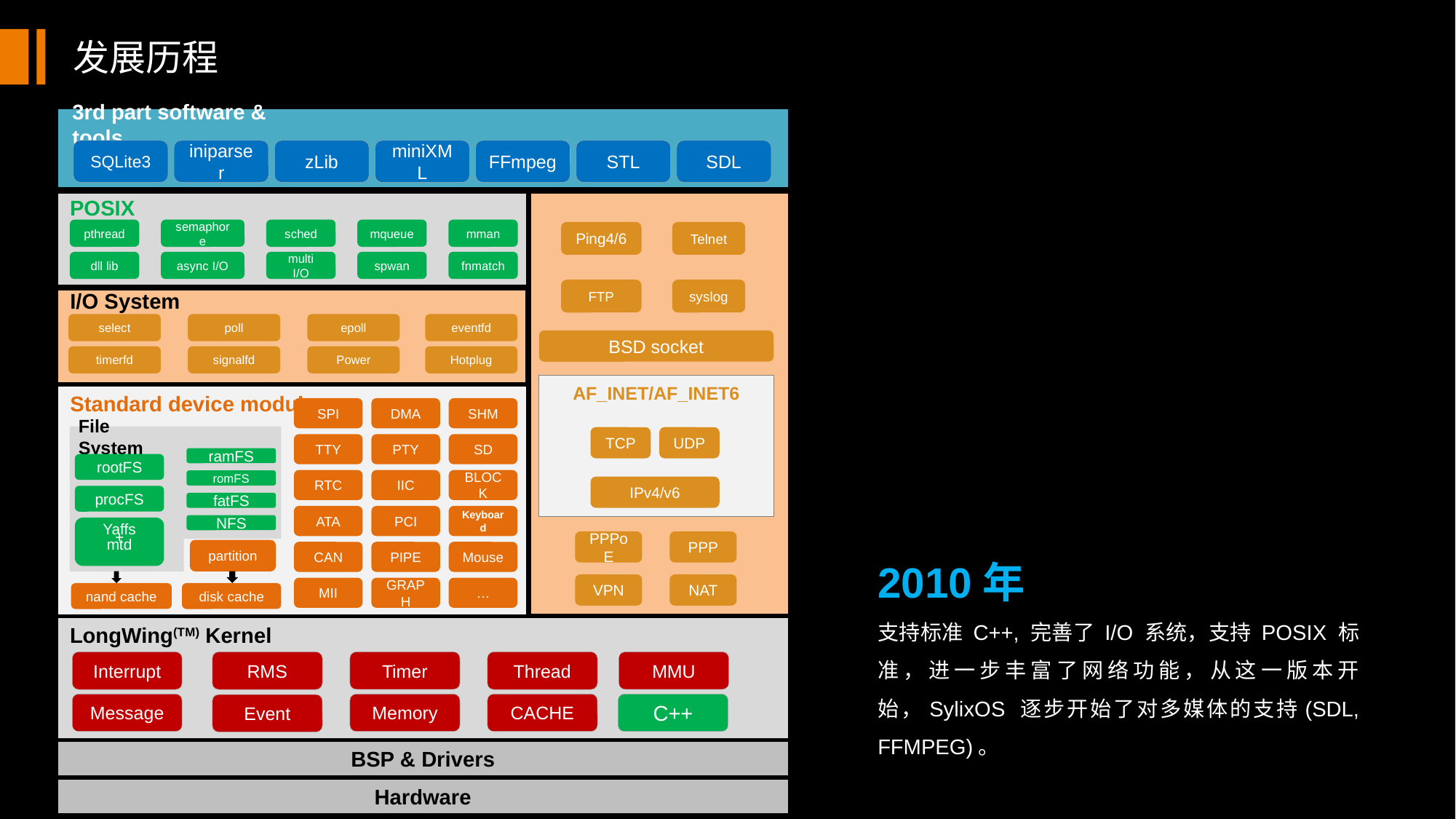

发展历程
3rd part software & tools

SQLite3
iniparser
zLib
miniXML
FFmpeg
STL
SDL
POSIX

pthread
semaphore
sched
mqueue
mman
Ping4/6
Telnet
dll lib
async I/O
multi I/O
spwan
fnmatch
FTP
syslog
I/O System

select
poll
epoll
eventfd
BSD socket
timerfd
signalfd
Power
Hotplug

AF_INET/AF_INET6

Standard device module
SPI
DMA
SHM

File System
TCP
UDP
TTY
PTY
SD
ramFS
rootFS
RTC
IIC
BLOCK
romFS
IPv4/v6
procFS
fatFS
ATA
PCI
Keyboard
NFS
Yaffs
+
mtd
2010年
支持标准 C++, 完善了 I/O 系统，支持 POSIX 标准，进一步丰富了网络功能，从这一版本开始，SylixOS 逐步开始了对多媒体的支持(SDL, FFMPEG)。
PPPoE
PPP
partition
CAN
PIPE
Mouse

VPN
NAT
MII
GRAPH
…
nand cache
disk cache

LongWing(TM) Kernel
Interrupt
RMS
Timer
Thread
MMU
Message
Memory
CACHE
C++
Event
BSP & Drivers
Hardware